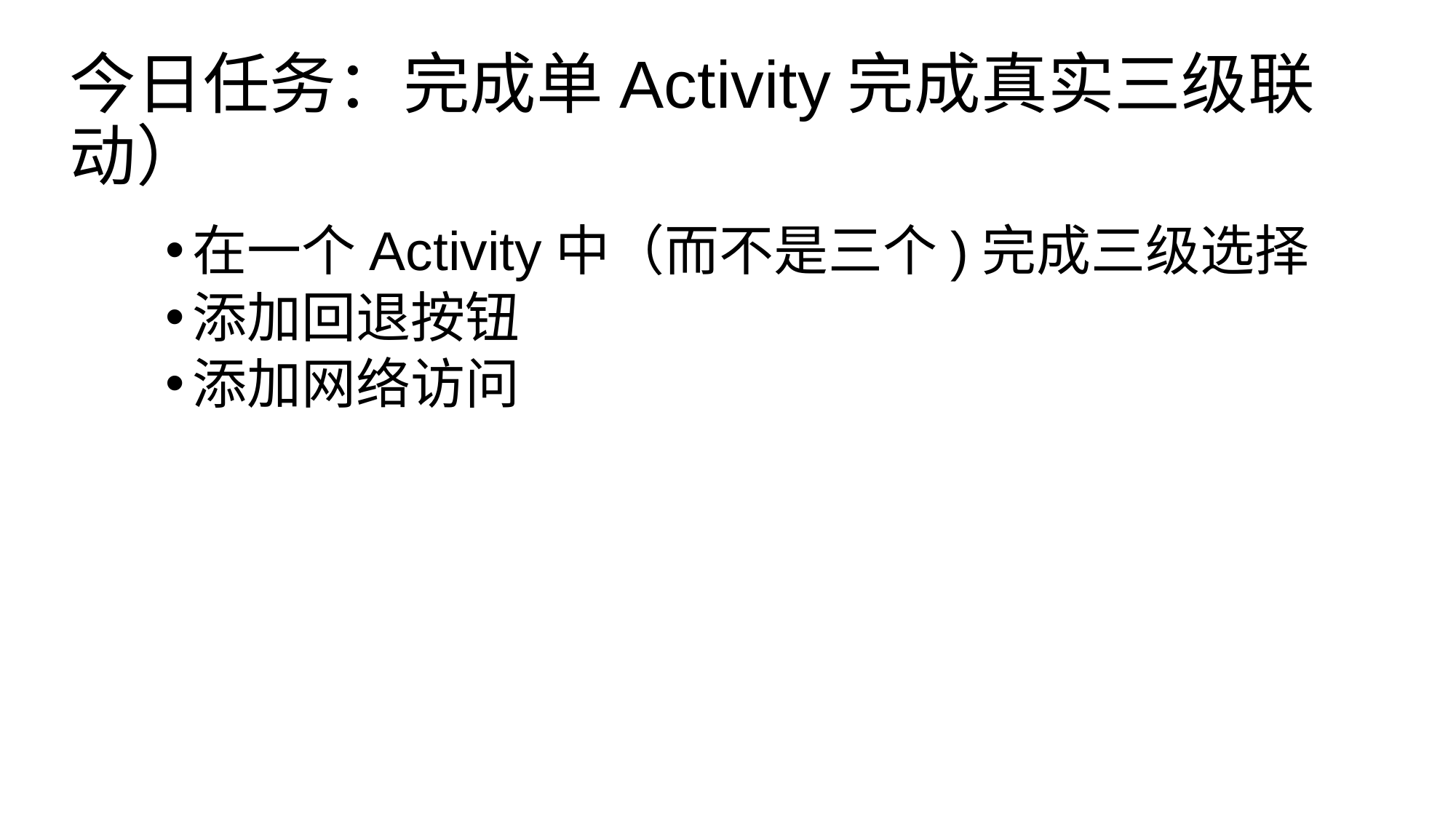

# 今日任务：完成单Activity完成真实三级联动）
在一个Activity中（而不是三个)完成三级选择
添加回退按钮
添加网络访问